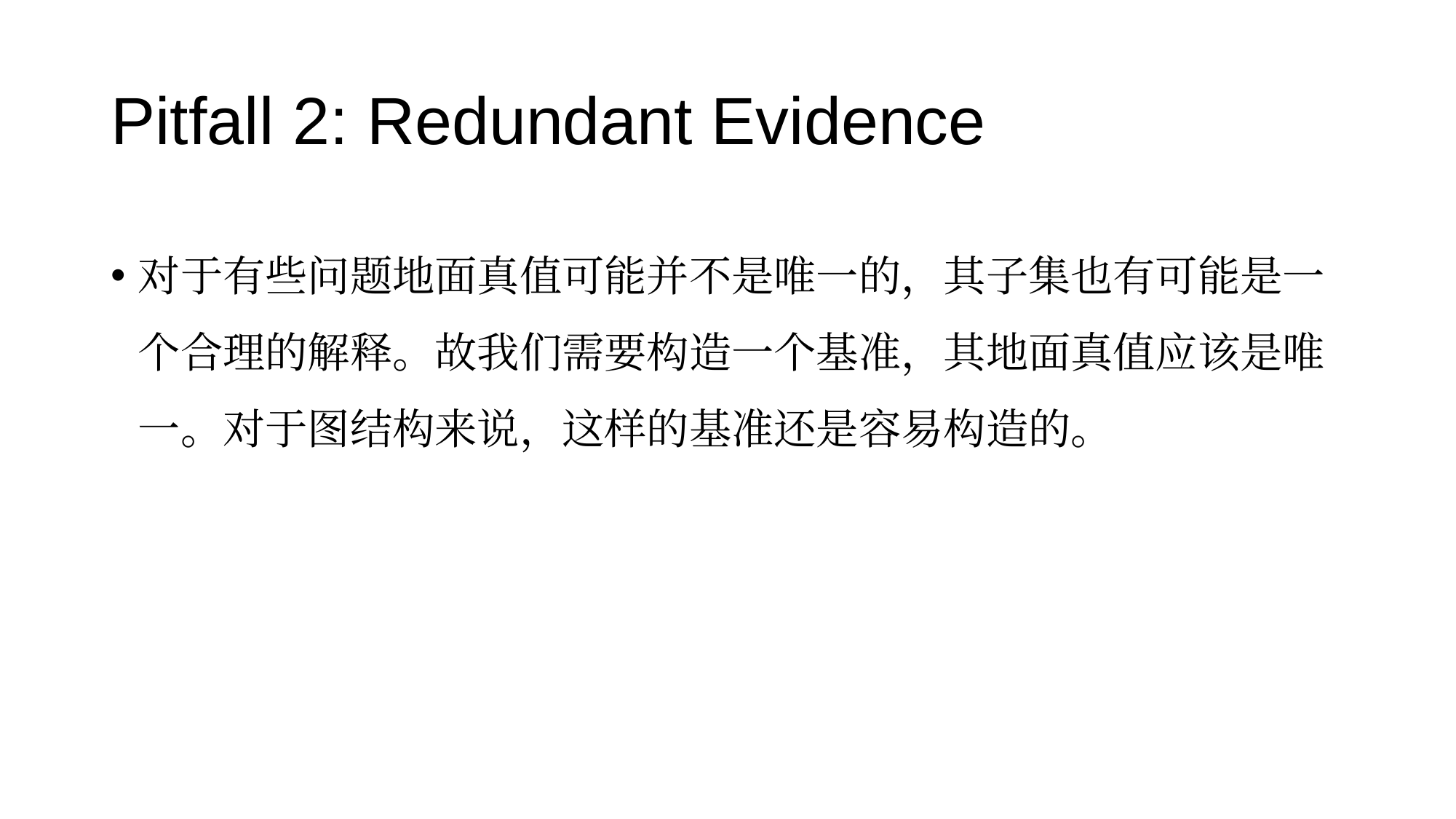

# Pitfall 2: Redundant Evidence
对于有些问题地面真值可能并不是唯一的，其子集也有可能是一个合理的解释。故我们需要构造一个基准，其地面真值应该是唯一。对于图结构来说，这样的基准还是容易构造的。